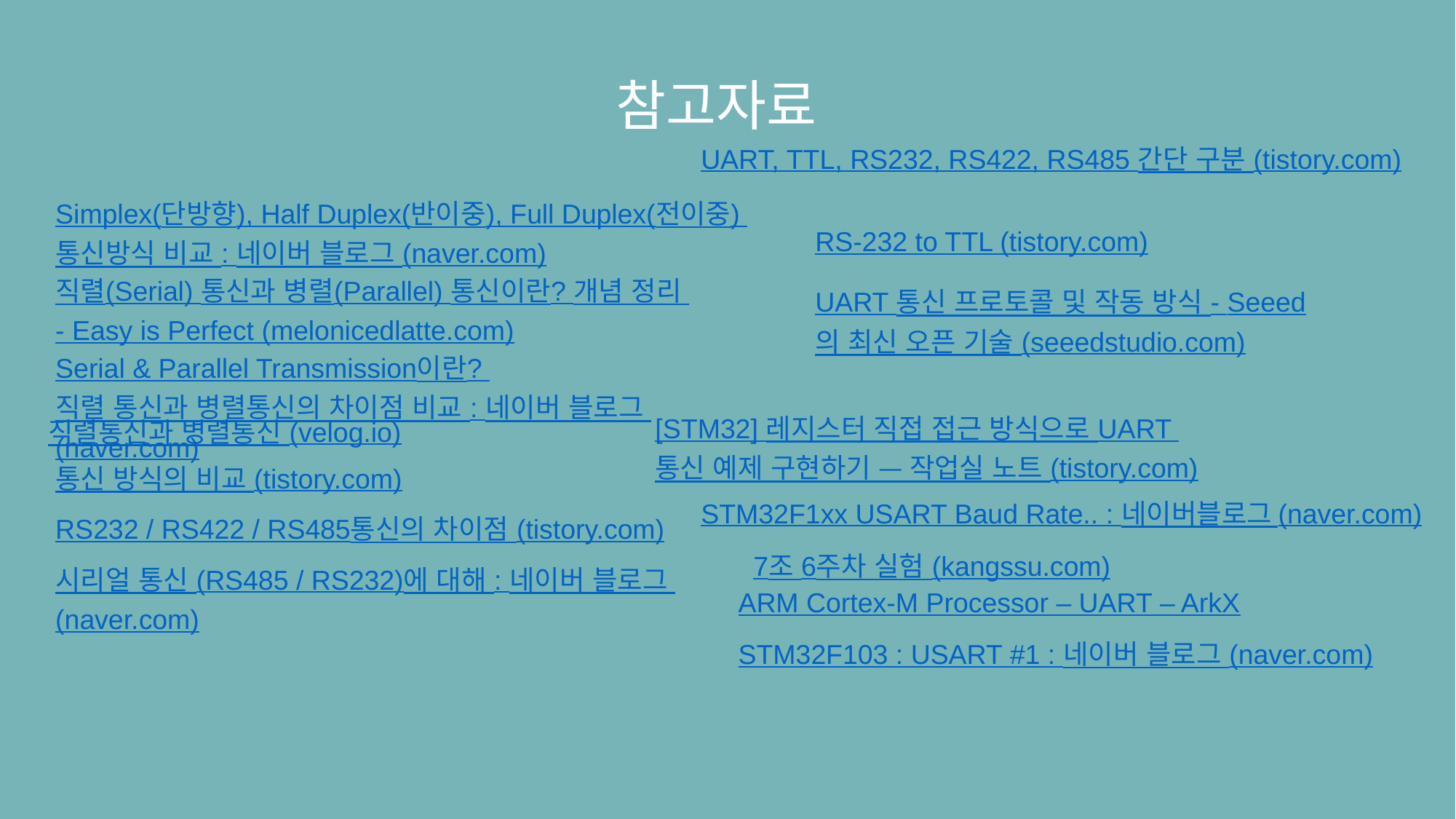

참고자료
UART, TTL, RS232, RS422, RS485 간단 구분 (tistory.com)
Simplex(단방향), Half Duplex(반이중), Full Duplex(전이중) 통신방식 비교 : 네이버 블로그 (naver.com)
RS-232 to TTL (tistory.com)
직렬(Serial) 통신과 병렬(Parallel) 통신이란? 개념 정리 - Easy is Perfect (melonicedlatte.com)
UART 통신 프로토콜 및 작동 방식 - Seeed의 최신 오픈 기술 (seeedstudio.com)
Serial & Parallel Transmission이란? 직렬 통신과 병렬통신의 차이점 비교 : 네이버 블로그 (naver.com)
[STM32] 레지스터 직접 접근 방식으로 UART 통신 예제 구현하기 — 작업실 노트 (tistory.com)
직렬통신과 병렬통신 (velog.io)
통신 방식의 비교 (tistory.com)
STM32F1xx USART Baud Rate.. : 네이버블로그 (naver.com)
RS232 / RS422 / RS485통신의 차이점 (tistory.com)
7조 6주차 실험 (kangssu.com)
시리얼 통신 (RS485 / RS232)에 대해 : 네이버 블로그 (naver.com)
ARM Cortex-M Processor – UART – ArkX
STM32F103 : USART #1 : 네이버 블로그 (naver.com)